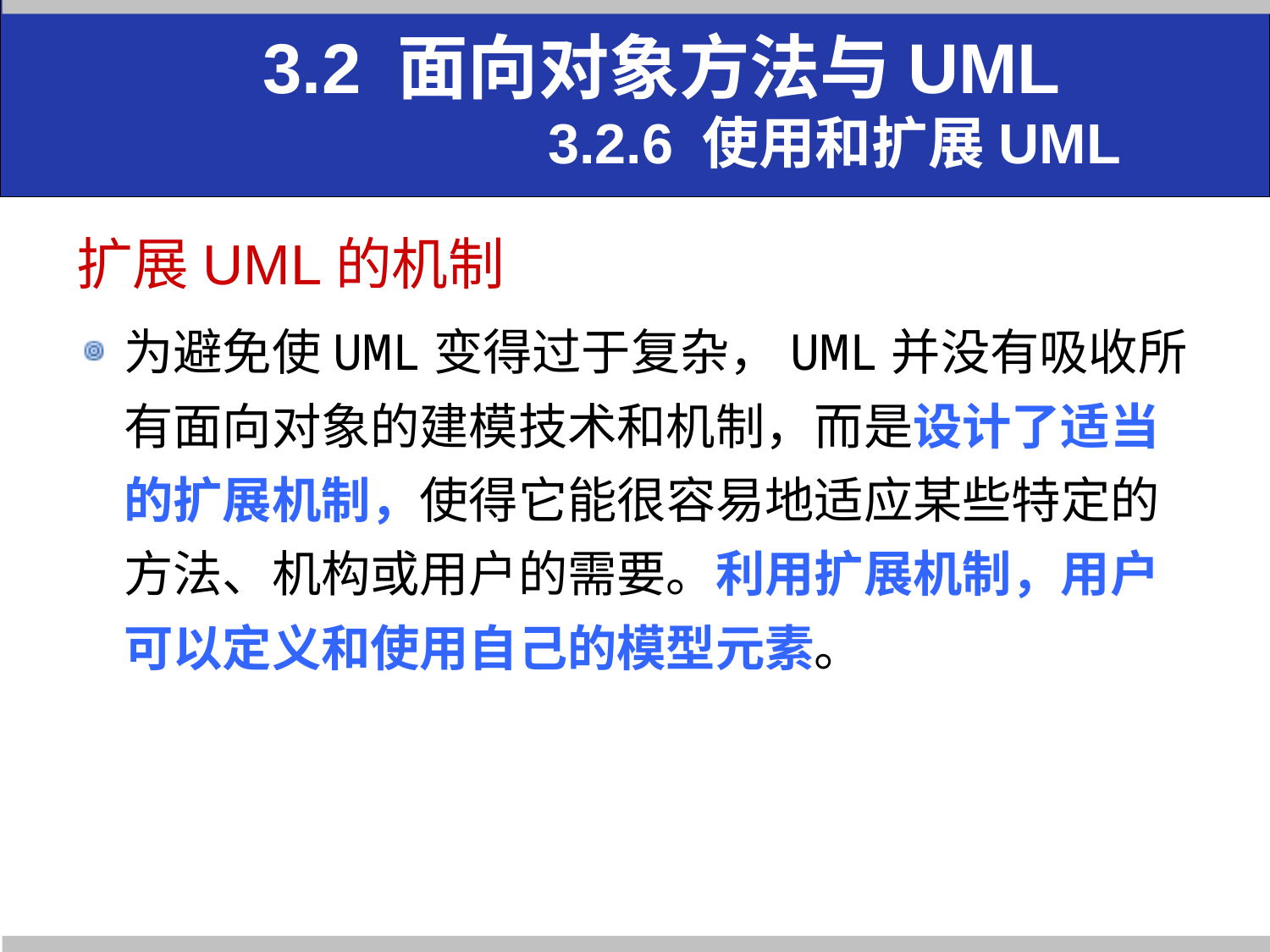

3.2 面向对象方法与UML
                 3.2.6 使用和扩展UML
扩展UML的机制
为避免使UML变得过于复杂，UML并没有吸收所有面向对象的建模技术和机制，而是设计了适当的扩展机制，使得它能很容易地适应某些特定的方法、机构或用户的需要。利用扩展机制，用户可以定义和使用自己的模型元素。

373